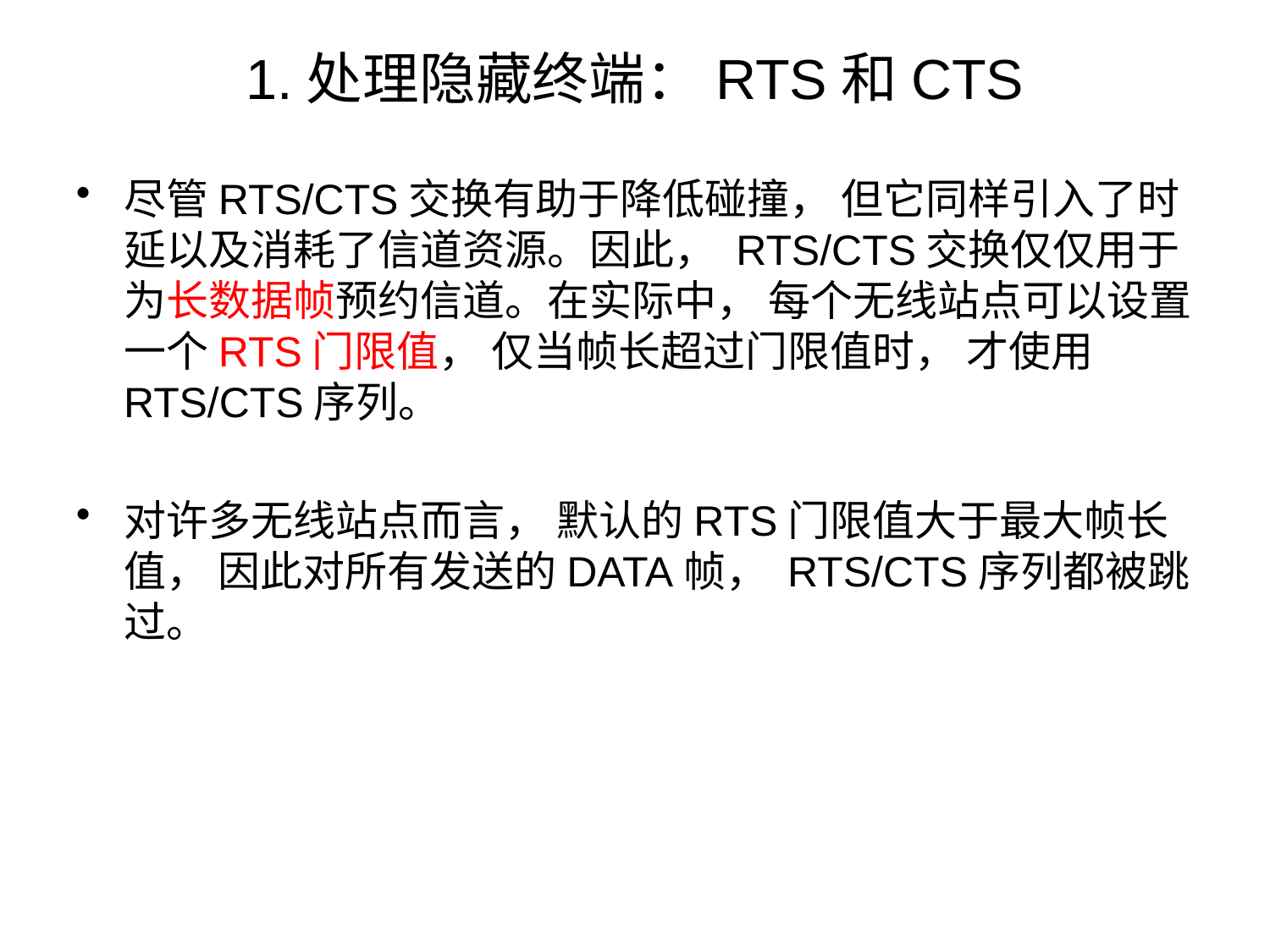

# 1.处理隐藏终端：RTS和CTS
尽管RTS/CTS交换有助于降低碰撞， 但它同样引入了时延以及消耗了信道资源。因此， RTS/CTS交换仅仅用于为长数据帧预约信道。在实际中， 每个无线站点可以设置一个RTS门限值， 仅当帧长超过门限值时， 才使用RTS/CTS序列。

对许多无线站点而言， 默认的RTS门限值大于最大帧长值， 因此对所有发送的DATA帧， RTS/CTS序列都被跳过。